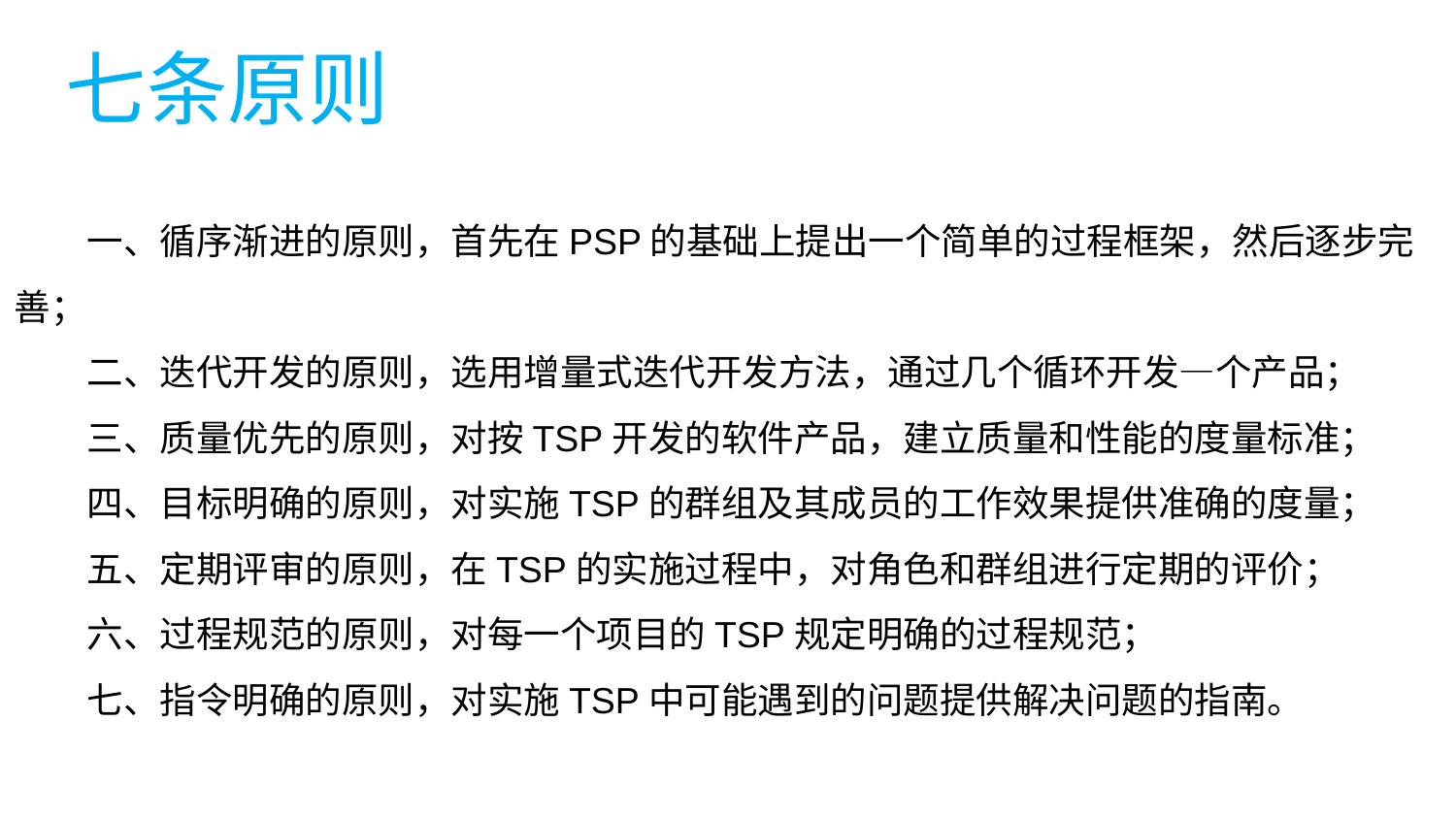

七条原则
一、循序渐进的原则，首先在PSP的基础上提出一个简单的过程框架，然后逐步完善；
二、迭代开发的原则，选用增量式迭代开发方法，通过几个循环开发—个产品；
三、质量优先的原则，对按TSP开发的软件产品，建立质量和性能的度量标准；
四、目标明确的原则，对实施TSP的群组及其成员的工作效果提供准确的度量；
五、定期评审的原则，在TSP的实施过程中，对角色和群组进行定期的评价；
六、过程规范的原则，对每一个项目的TSP规定明确的过程规范；
七、指令明确的原则，对实施TSP中可能遇到的问题提供解决问题的指南。